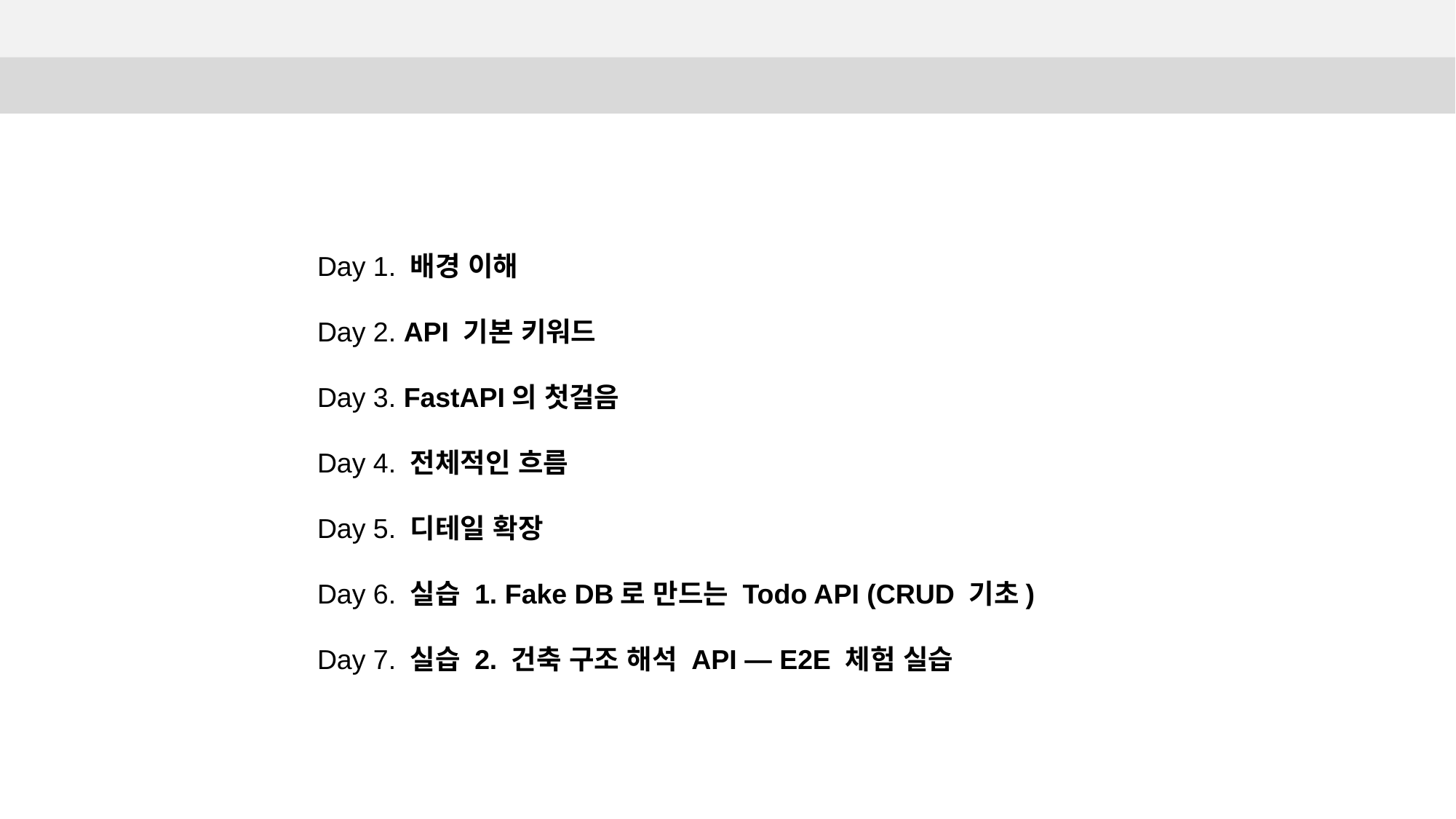

Day 1. 배경 이해
Day 2. API 기본 키워드
Day 3. FastAPI의 첫걸음
Day 4. 전체적인 흐름
Day 5. 디테일 확장
Day 6. 실습 1. Fake DB로 만드는 Todo API (CRUD 기초)
Day 7. 실습 2. 건축 구조 해석 API — E2E 체험 실습